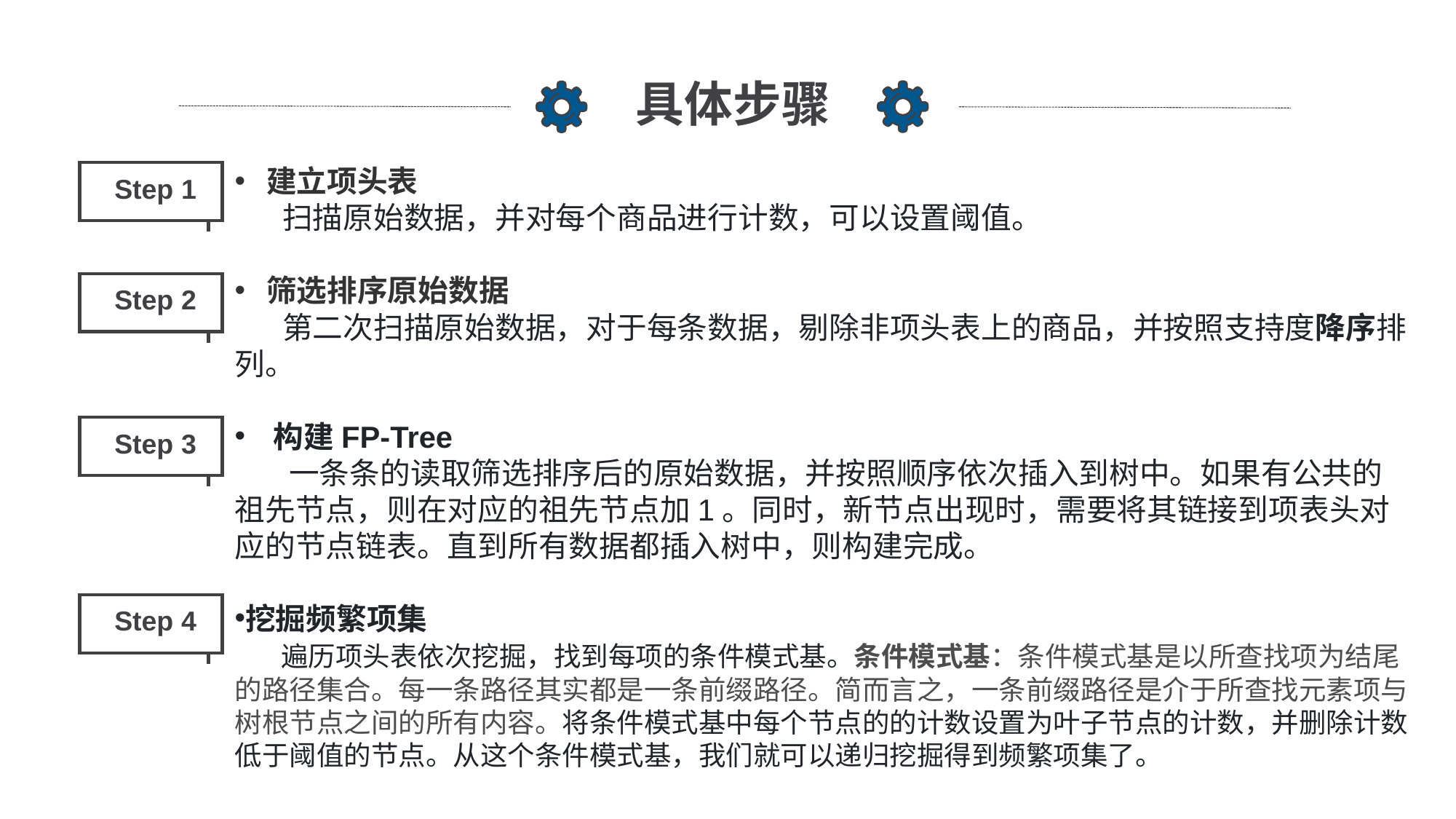

具体步骤

  建立项头表
      扫描原始数据，并对每个商品进行计数，可以设置阈值。

  筛选排序原始数据
      第二次扫描原始数据，对于每条数据，剔除非项头表上的商品，并按照支持度降序排列。

   构建FP-Tree
       一条条的读取筛选排序后的原始数据，并按照顺序依次插入到树中。如果有公共的祖先节点，则在对应的祖先节点加1。同时，新节点出现时，需要将其链接到项表头对应的节点链表。直到所有数据都插入树中，则构建完成。

挖掘频繁项集
      遍历项头表依次挖掘，找到每项的条件模式基。条件模式基：条件模式基是以所查找项为结尾的路径集合。每一条路径其实都是一条前缀路径。简而言之，一条前缀路径是介于所查找元素项与树根节点之间的所有内容。将条件模式基中每个节点的的计数设置为叶子节点的计数，并删除计数低于阈值的节点。从这个条件模式基，我们就可以递归挖掘得到频繁项集了。

Step 1

Step 2

Step 3

Step 4